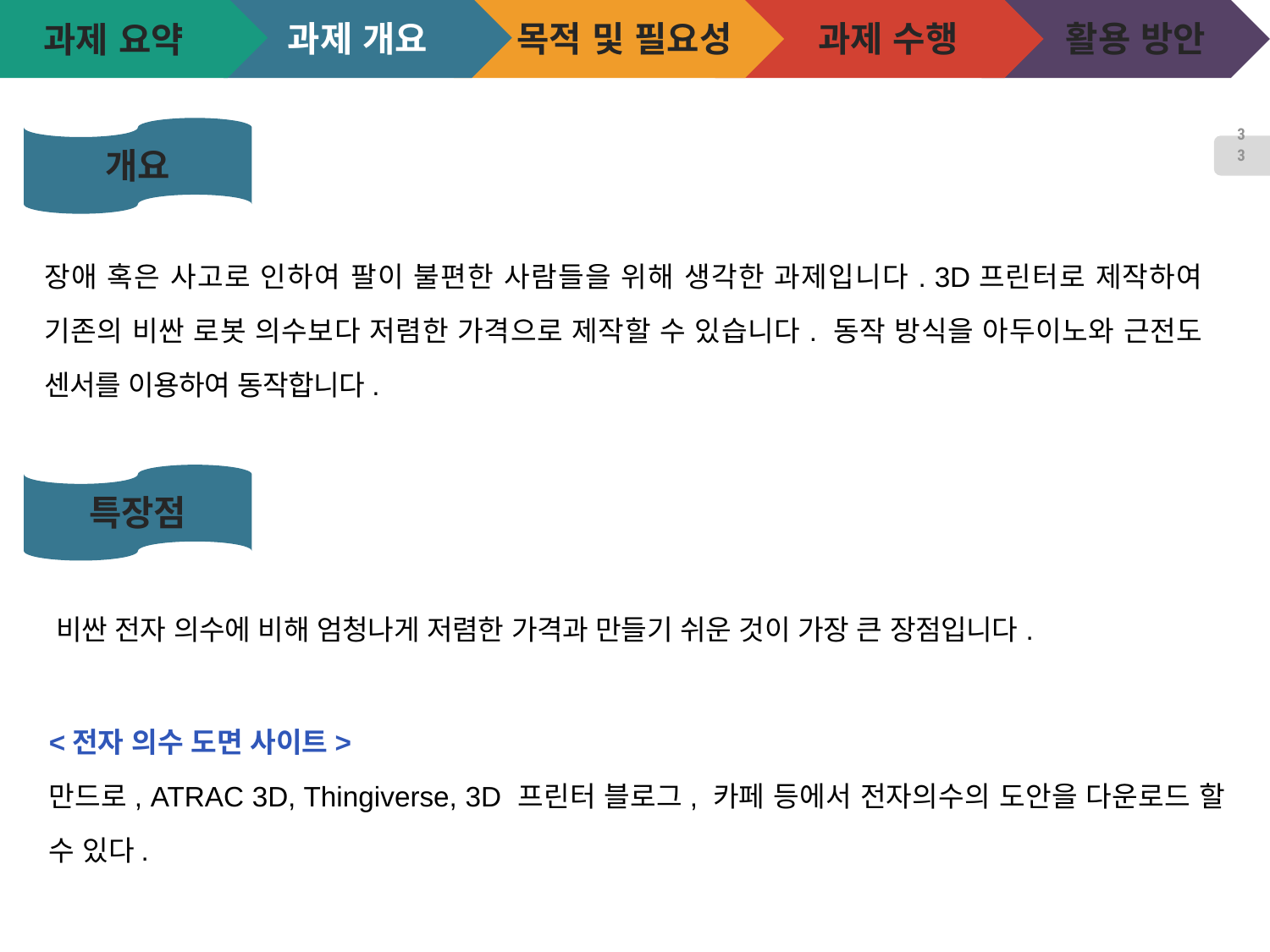

과제 개요
목적 및 필요성
과제 수행
활용 방안
# 과제 요약
3
개요
3
장애 혹은 사고로 인하여 팔이 불편한 사람들을 위해 생각한 과제입니다. 3D프린터로 제작하여 기존의 비싼 로봇 의수보다 저렴한 가격으로 제작할 수 있습니다. 동작 방식을 아두이노와 근전도 센서를 이용하여 동작합니다.

특장점

비싼 전자 의수에 비해 엄청나게 저렴한 가격과 만들기 쉬운 것이 가장 큰 장점입니다.

<전자 의수 도면 사이트>
만드로, ATRAC 3D, Thingiverse, 3D 프린터 블로그, 카페 등에서 전자의수의 도안을 다운로드 할 수 있다.